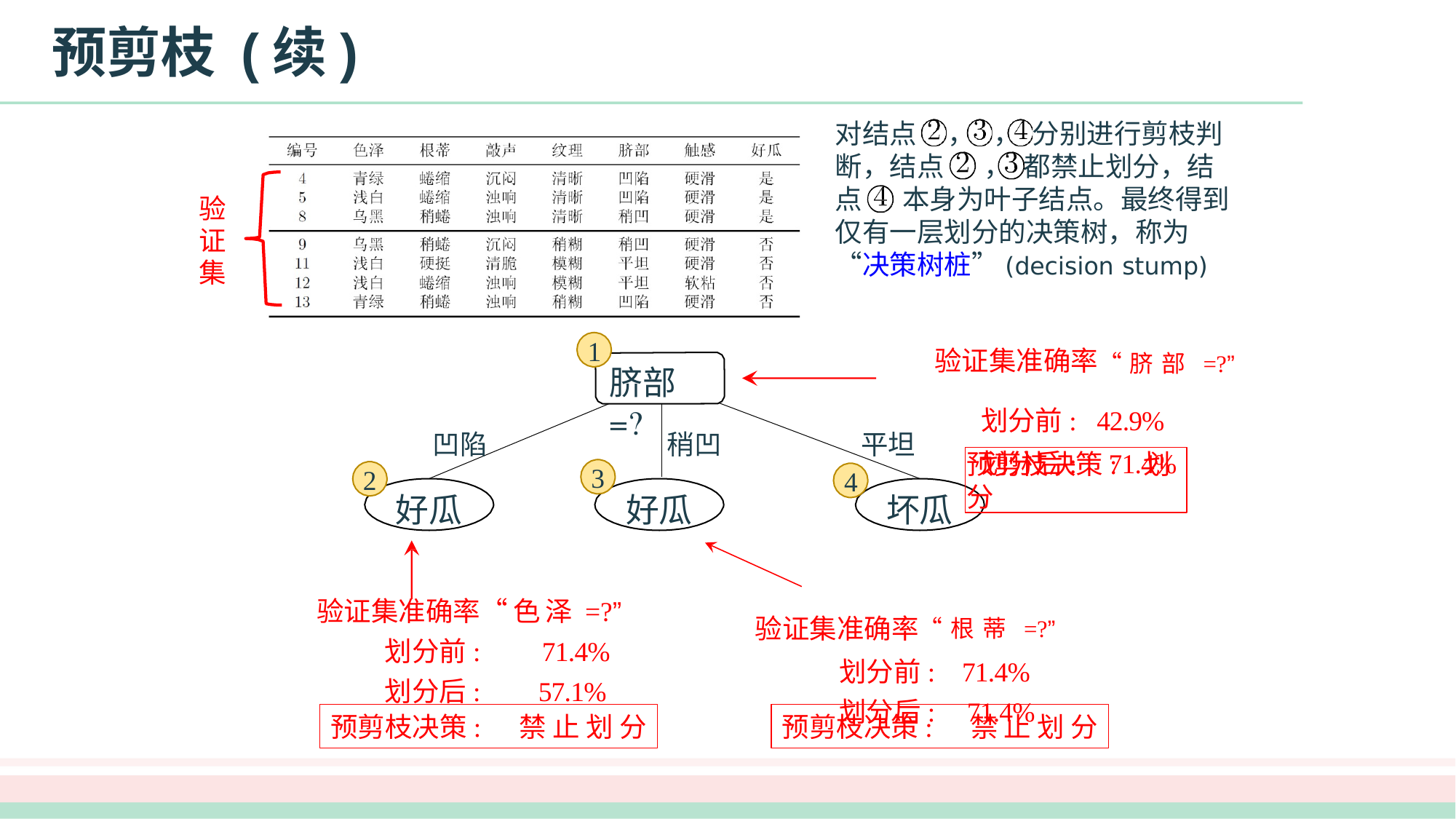

# 预剪枝 (续)
对结点  	，   ， 分别进行剪枝判 断，结点		， 都禁止划分，结 点	本身为叶子结点。最终得到 仅有一层划分的决策树，称为 “决策树桩”(decision stump)

验 证 集
验证集准确率“脐部=?”
	划分前:  42.9%
	划分后:  71.4%

1

脐部=?

凹陷
稍凹
平坦
预剪枝决策:  划分

3

2

4

好瓜
好瓜
坏瓜

验证集准确率“色泽=?”  	划分前:        71.4%
	划分后:    57.1%
预剪枝决策:  禁止划分

   验证集准确率“根蒂=?”
	划分前:   71.4%
	划分后:  71.4%

预剪枝决策:  禁止划分